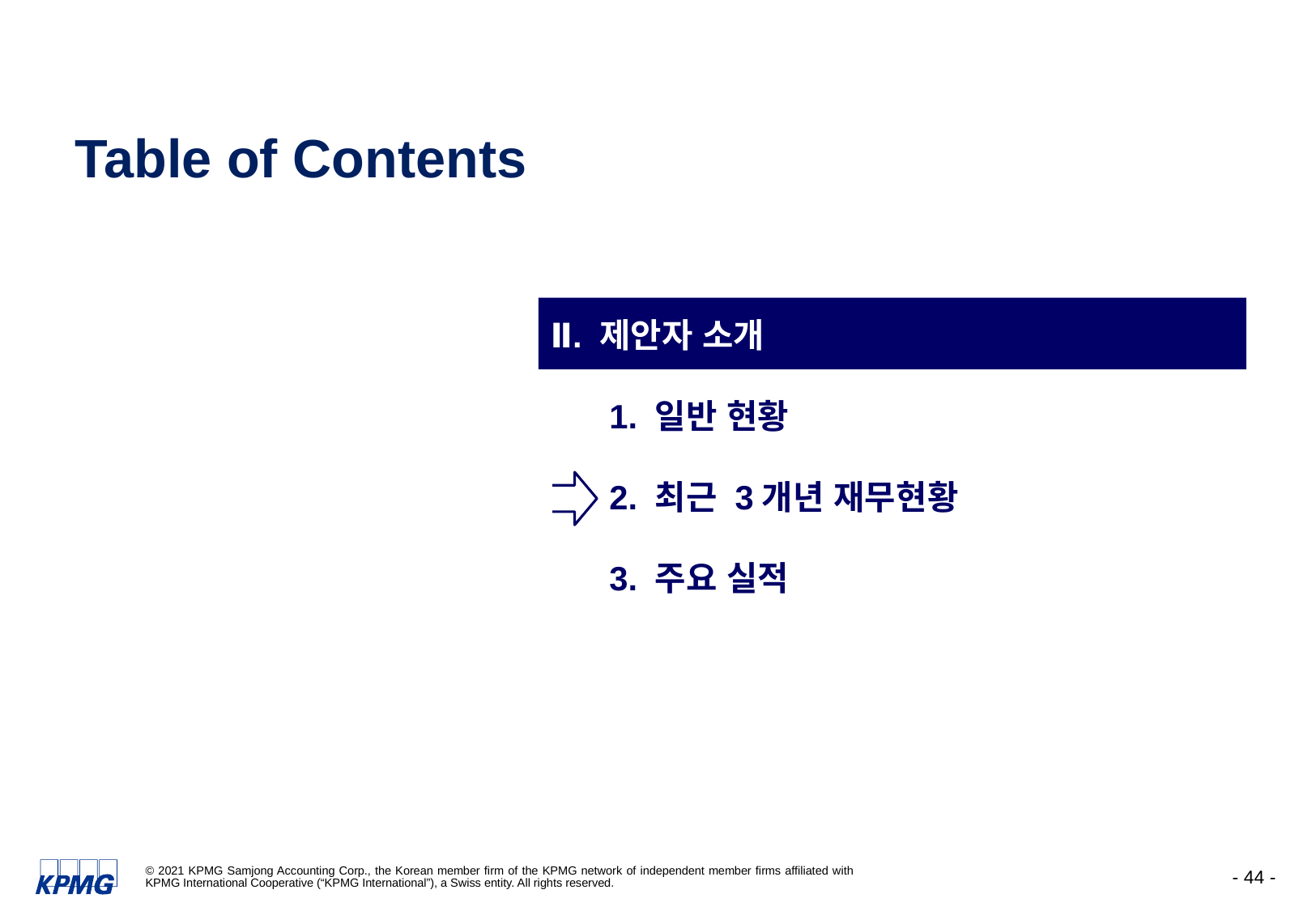

Table of Contents

Ⅱ. 제안자 소개
1. 일반 현황
2. 최근 3개년 재무현황
3. 주요 실적